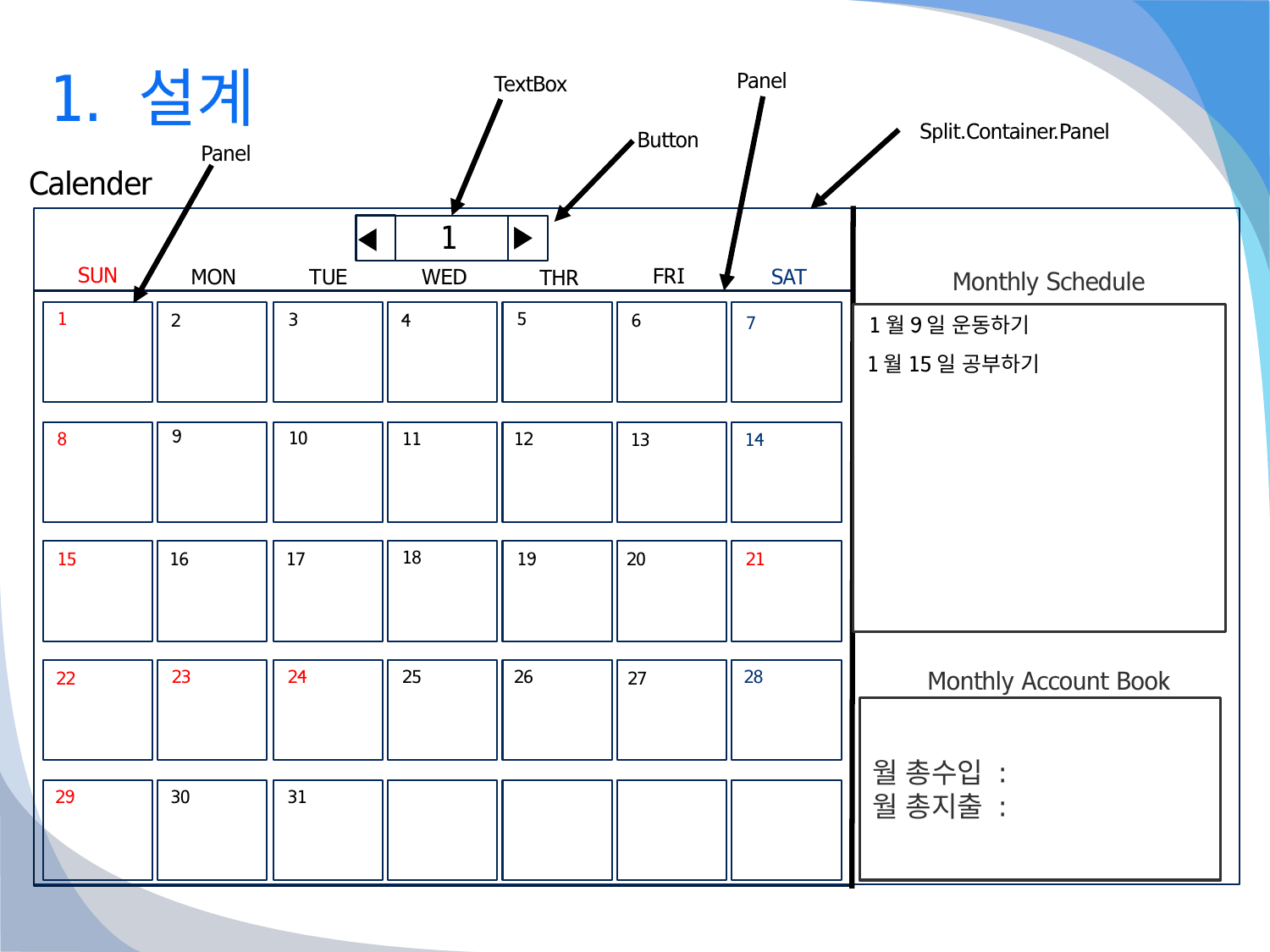

# 1. 설계
Panel
TextBox
Split.Container.Panel
Button
Panel
Calender

▶
1
◀

SUN
FRI
MON
TUE
WED
SAT
THR
Monthly Schedule

5

1

3
2
4
6

7
1월9일 운동하기
1월15일 공부하기
9
10
12
11
8

14
13
18

15
16
17
19
20
21
28
26
25
Monthly Account Book

23
24

27
22
월 총수입 :
월 총지출 :
31
29

30